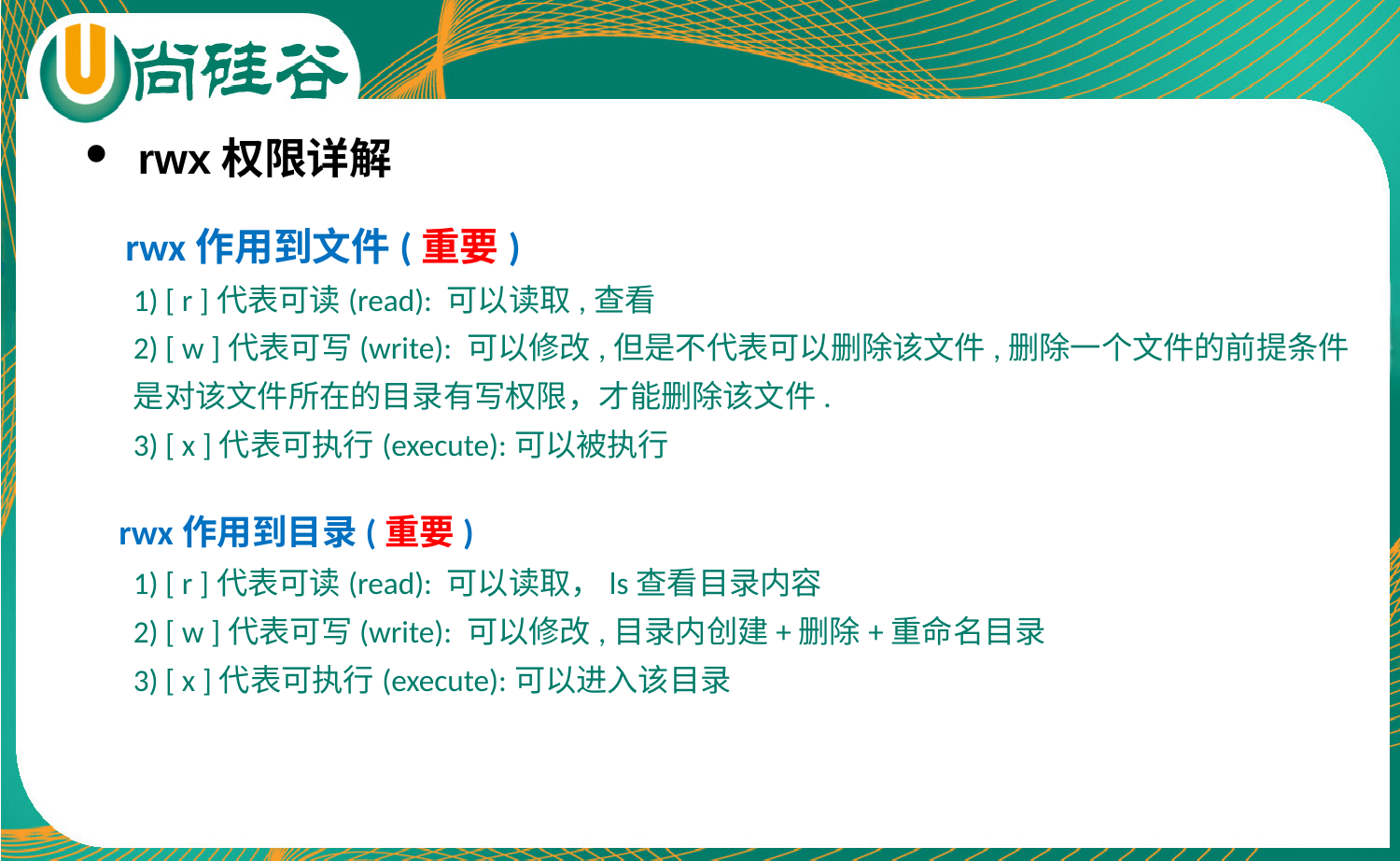

rwx权限详解
       rwx作用到文件(重要)
1) [ r ]代表可读(read): 可以读取,查看
2) [ w ]代表可写(write): 可以修改,但是不代表可以删除该文件,删除一个文件的前提条件是对该文件所在的目录有写权限，才能删除该文件.
3) [ x ]代表可执行(execute):可以被执行

       rwx作用到目录(重要)
1) [ r ]代表可读(read): 可以读取，ls查看目录内容
2) [ w ]代表可写(write): 可以修改,目录内创建+删除+重命名目录
3) [ x ]代表可执行(execute):可以进入该目录